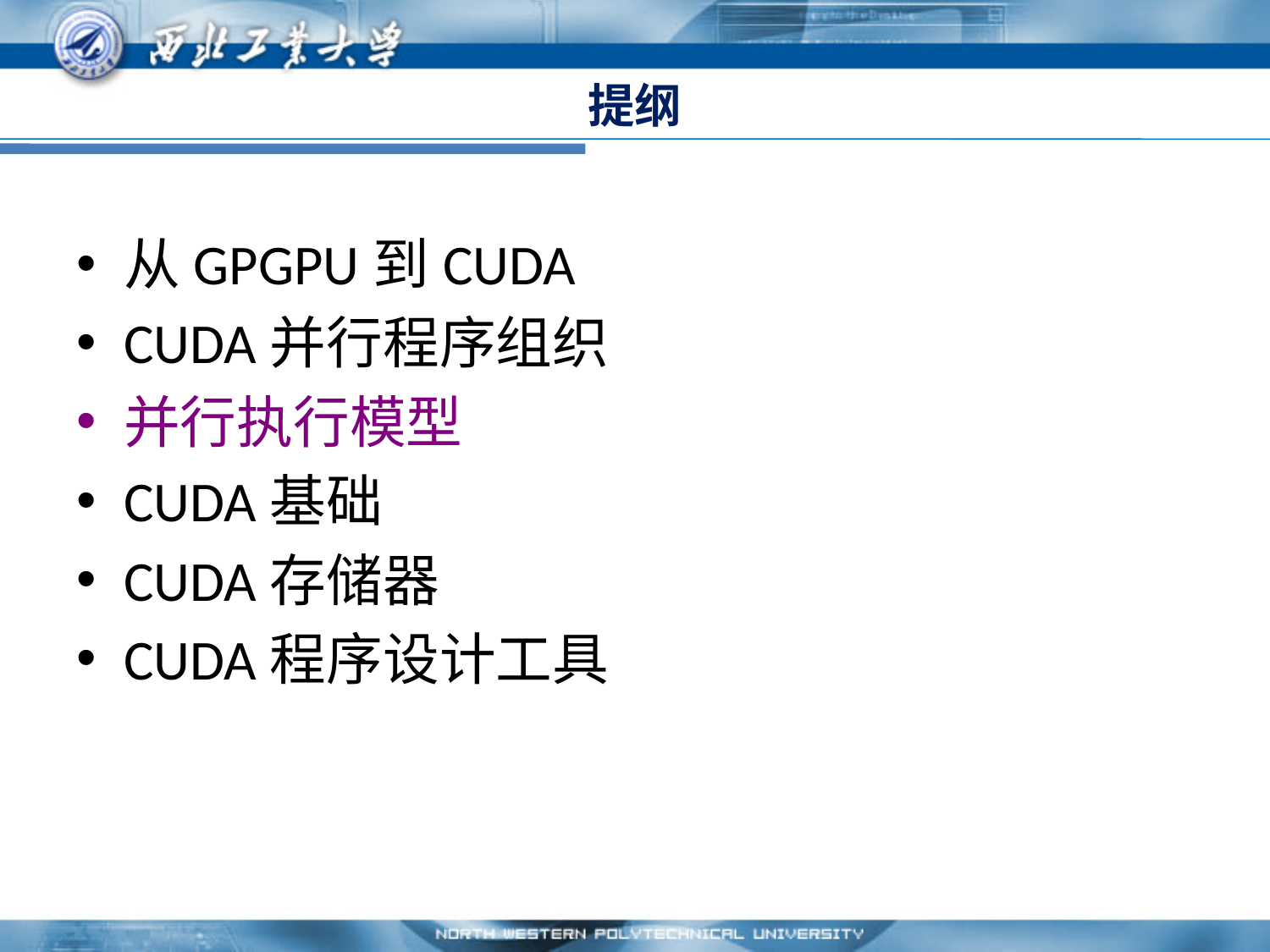

# 提纲
从GPGPU到CUDA
CUDA并行程序组织
并行执行模型
CUDA基础
CUDA存储器
CUDA程序设计工具